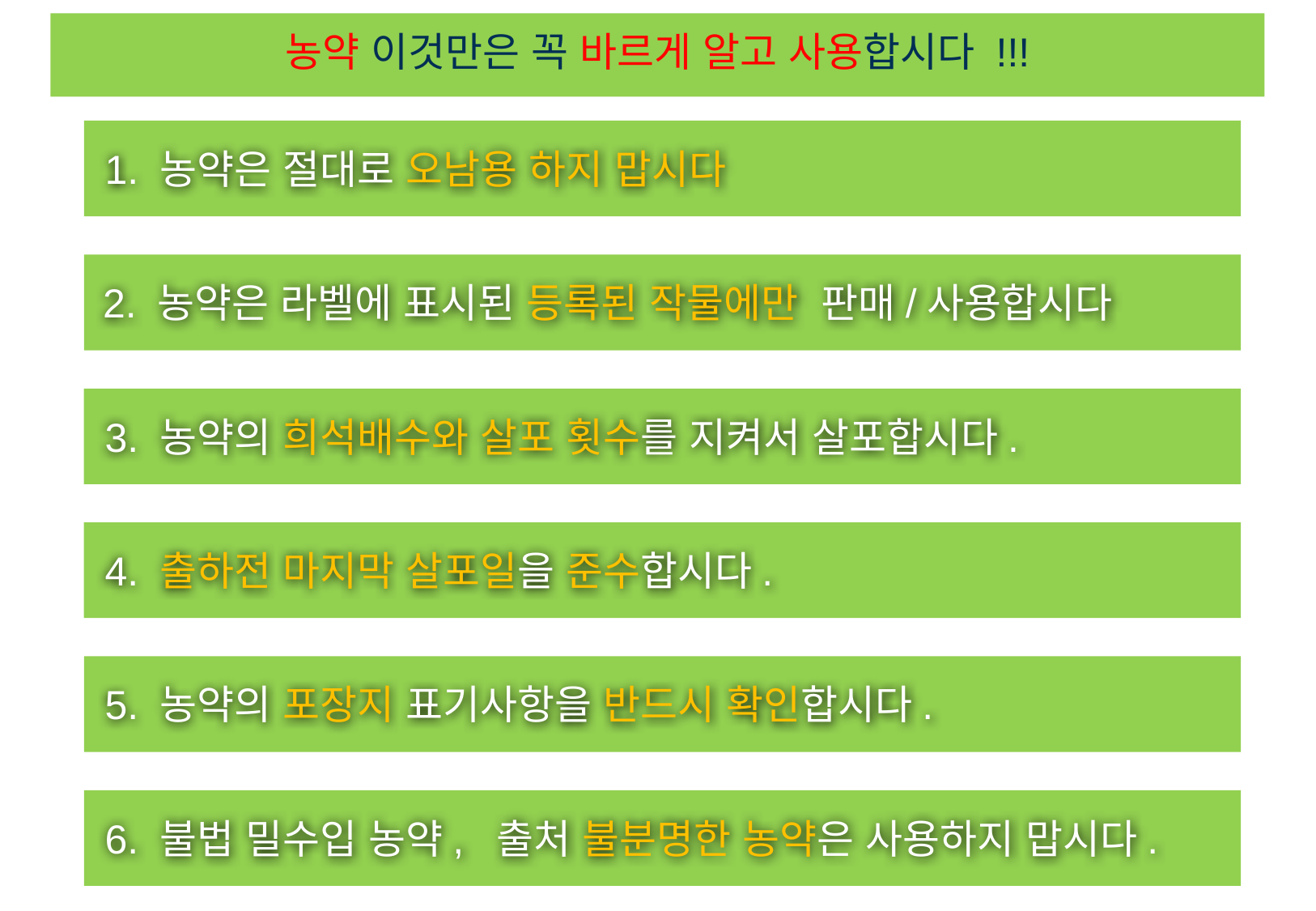

농약 이것만은 꼭 바르게 알고 사용합시다 !!!

 1. 농약은 절대로 오남용 하지 맙시다

 2. 농약은 라벨에 표시된 등록된 작물에만  판매/사용합시다

 3. 농약의 희석배수와 살포 횟수를 지켜서 살포합시다.

 4. 출하전 마지막 살포일을 준수합시다.

 5. 농약의 포장지 표기사항을 반드시 확인합시다.

 6. 불법 밀수입 농약,  출처 불분명한 농약은 사용하지 맙시다.